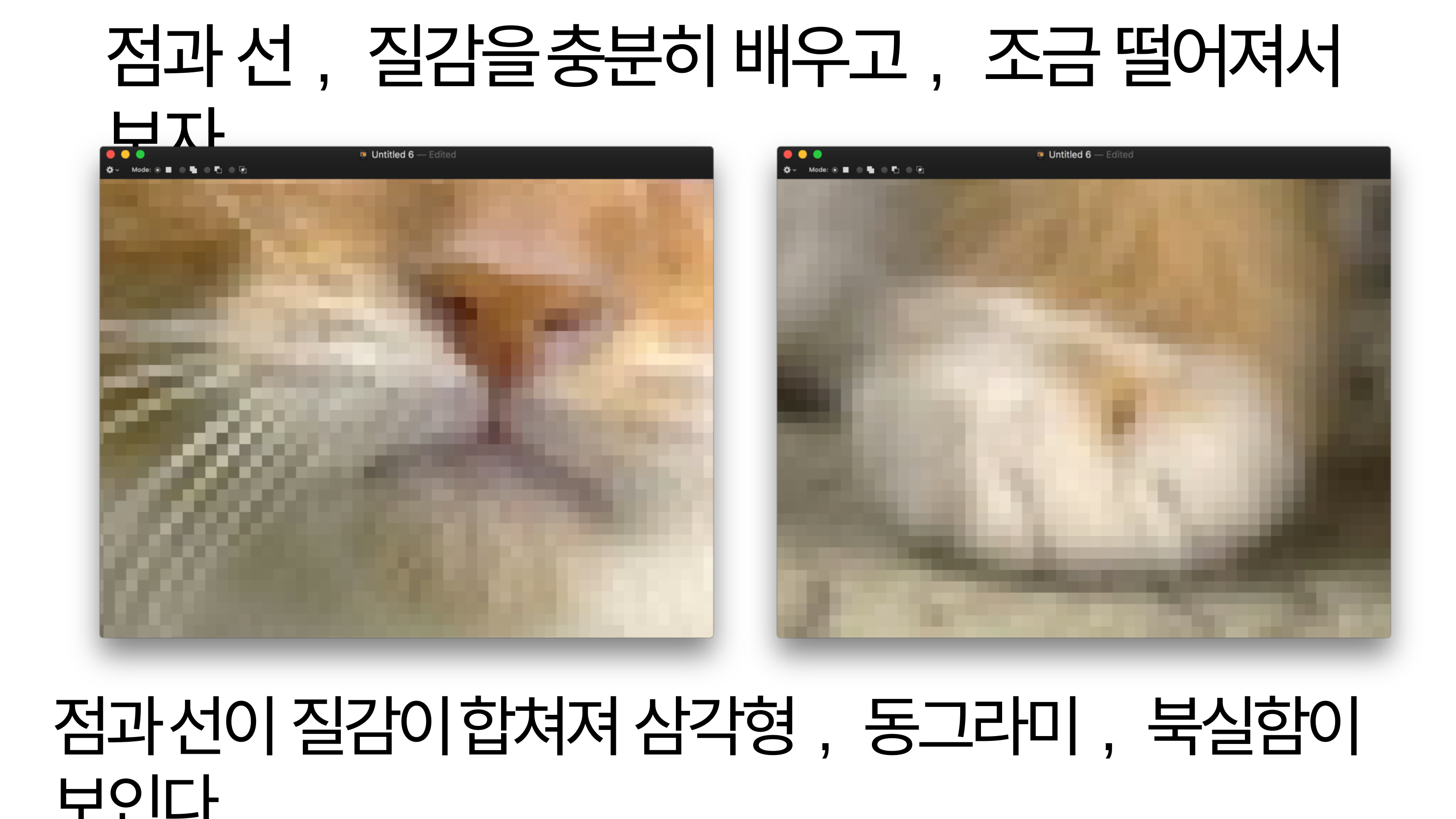

점과 선, 질감을 충분히 배우고, 조금 떨어져서 보자.

점과 선이 질감이 합쳐져 삼각형, 동그라미, 북실함이 보인다.